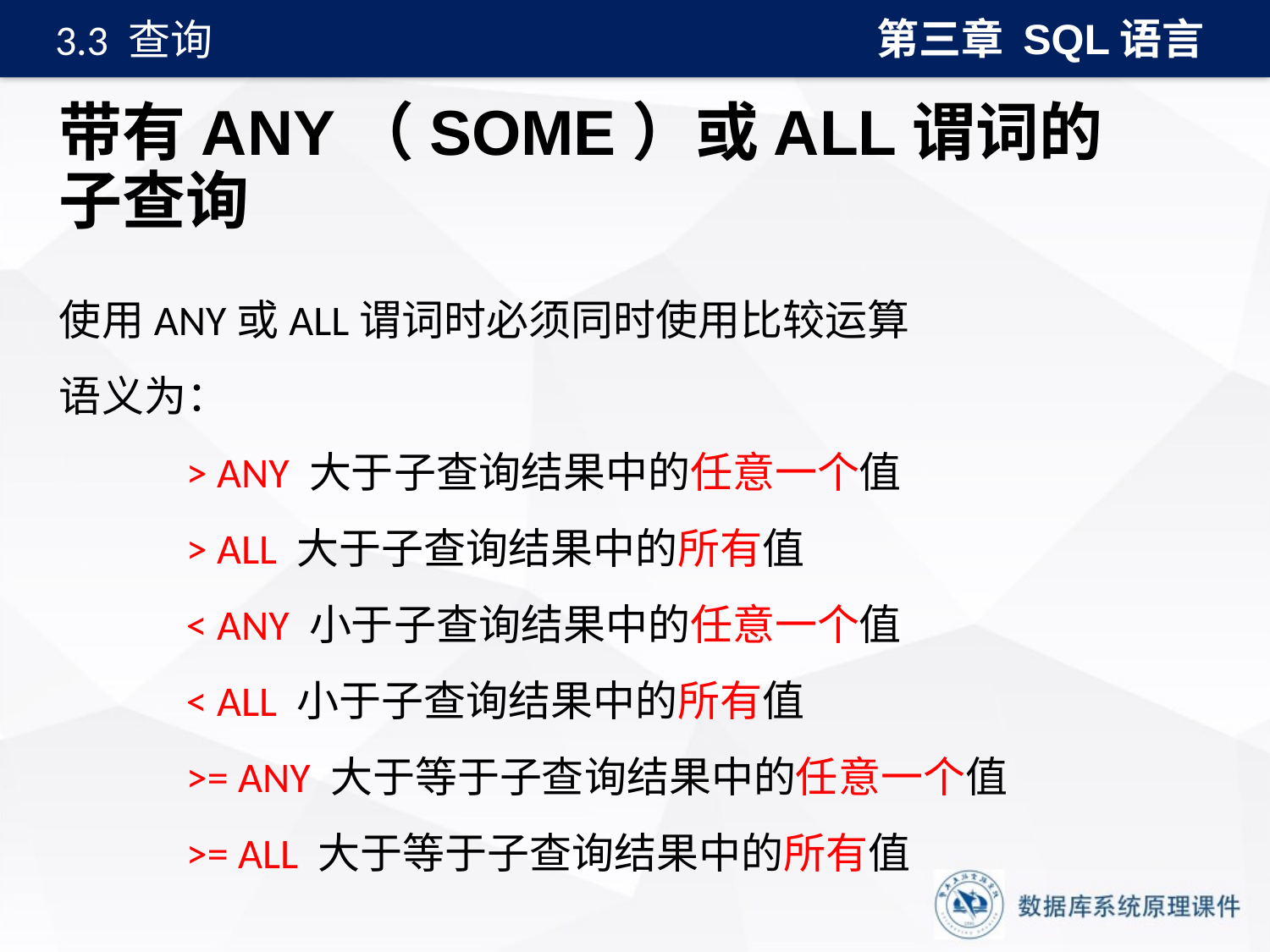

第三章 SQL语言
3.3 查询
# 带有ANY（SOME）或ALL谓词的子查询
使用ANY或ALL谓词时必须同时使用比较运算
语义为：
> ANY 大于子查询结果中的任意一个值
> ALL 大于子查询结果中的所有值
< ANY 小于子查询结果中的任意一个值
< ALL 小于子查询结果中的所有值
>= ANY 大于等于子查询结果中的任意一个值
>= ALL 大于等于子查询结果中的所有值